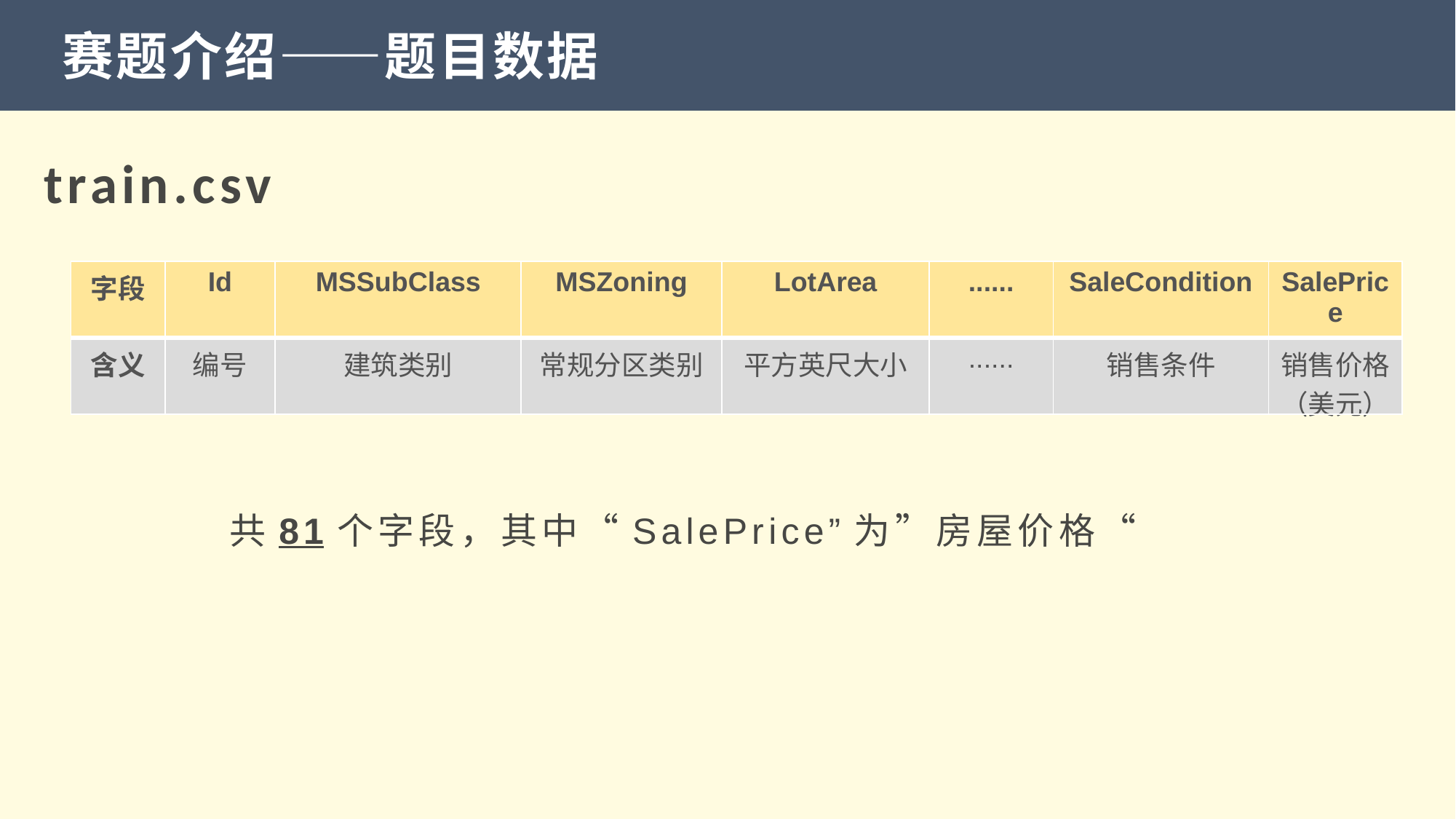

赛题介绍——题目数据
train.csv
| 字段 | Id | MSSubClass | MSZoning | LotArea | ...... | SaleCondition | SalePrice |
| --- | --- | --- | --- | --- | --- | --- | --- |
| 含义 | 编号 | 建筑类别 | 常规分区类别 | 平方英尺大小 | ...... | 销售条件 | 销售价格（美元） |
共81个字段，其中“SalePrice”为”房屋价格“